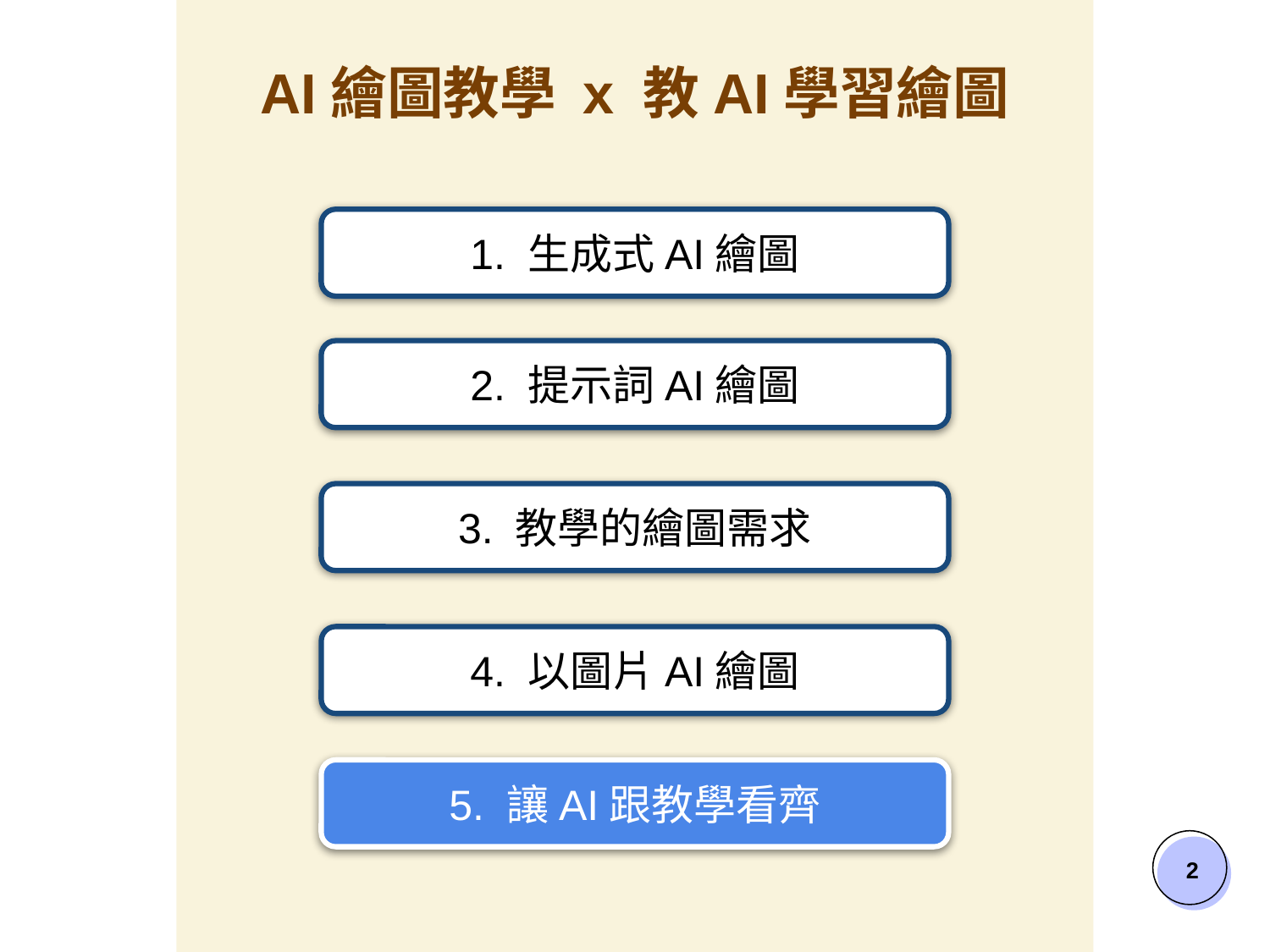

# AI繪圖教學 x 教AI學習繪圖

1. 生成式AI繪圖
2. 提示詞AI繪圖
3. 教學的繪圖需求
4. 以圖片AI繪圖
5. 讓AI跟教學看齊
2